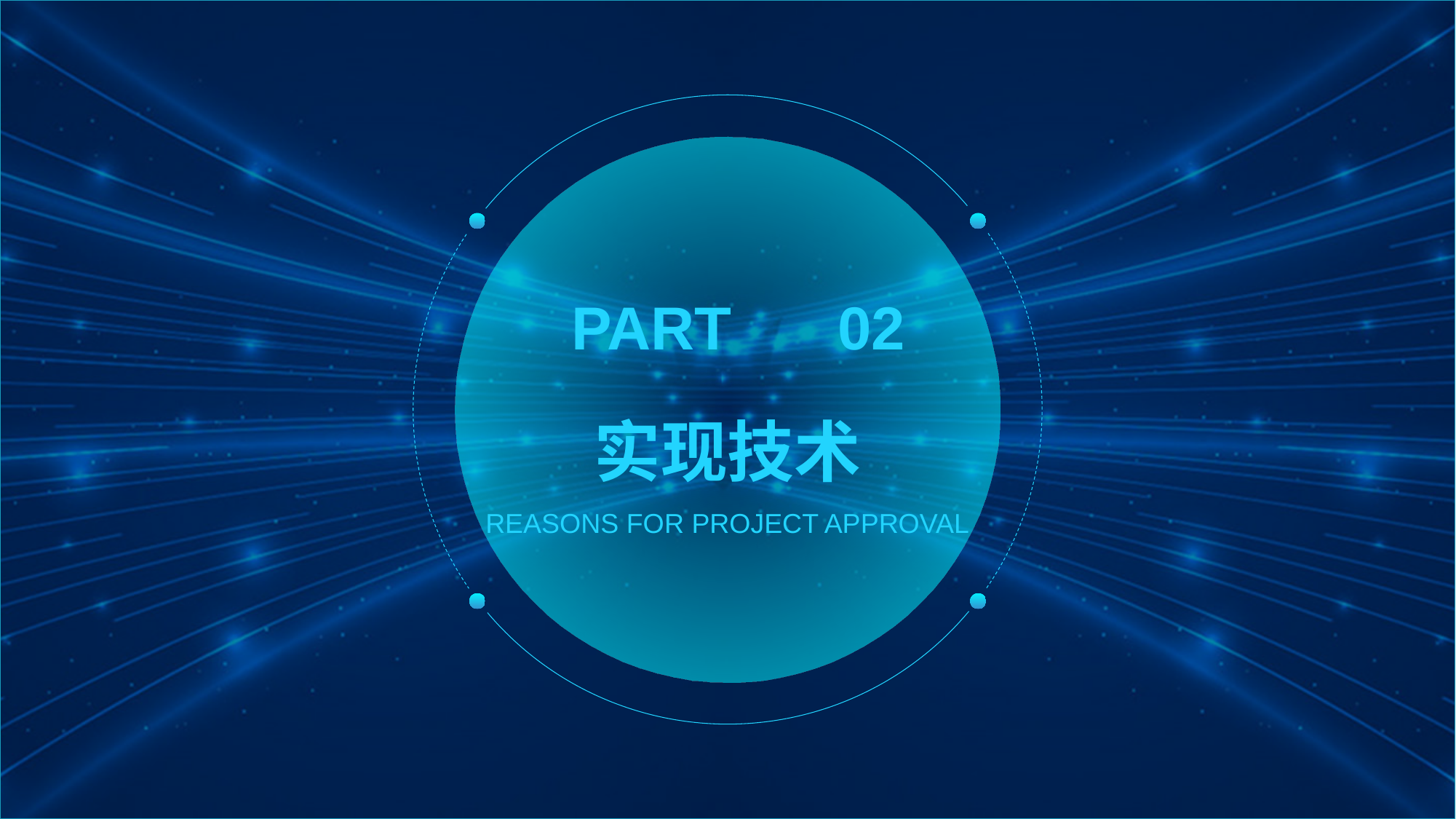

PART 　02
实现技术
REASONS FOR PROJECT APPROVAL